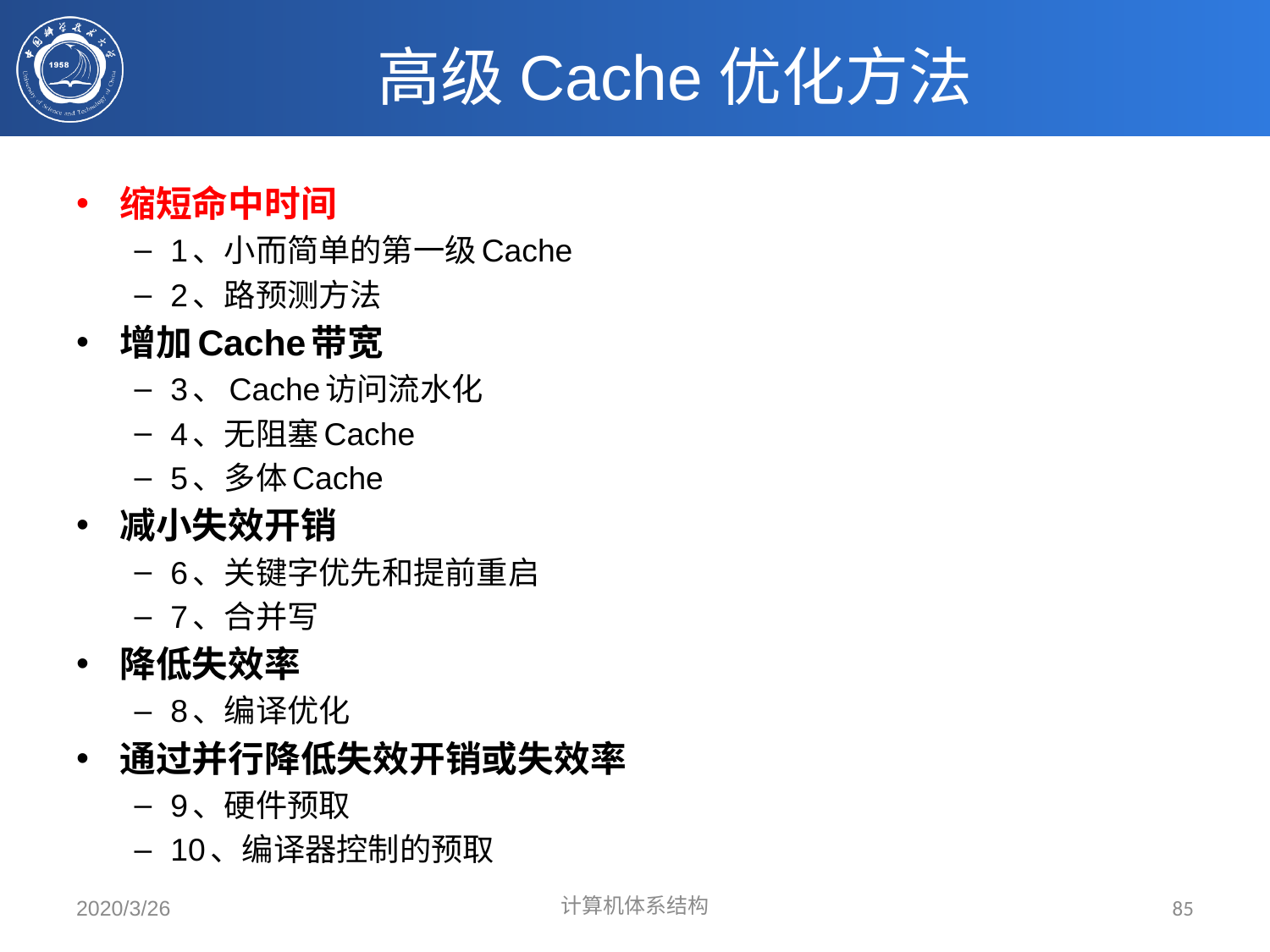

# 高级Cache优化方法
缩短命中时间
1、小而简单的第一级Cache
2、路预测方法
增加Cache带宽
3、Cache访问流水化
4、无阻塞Cache
5、多体Cache
减小失效开销
6、关键字优先和提前重启
7、合并写
降低失效率
8、编译优化
通过并行降低失效开销或失效率
9、硬件预取
10、编译器控制的预取
2020/3/26
计算机体系结构
85